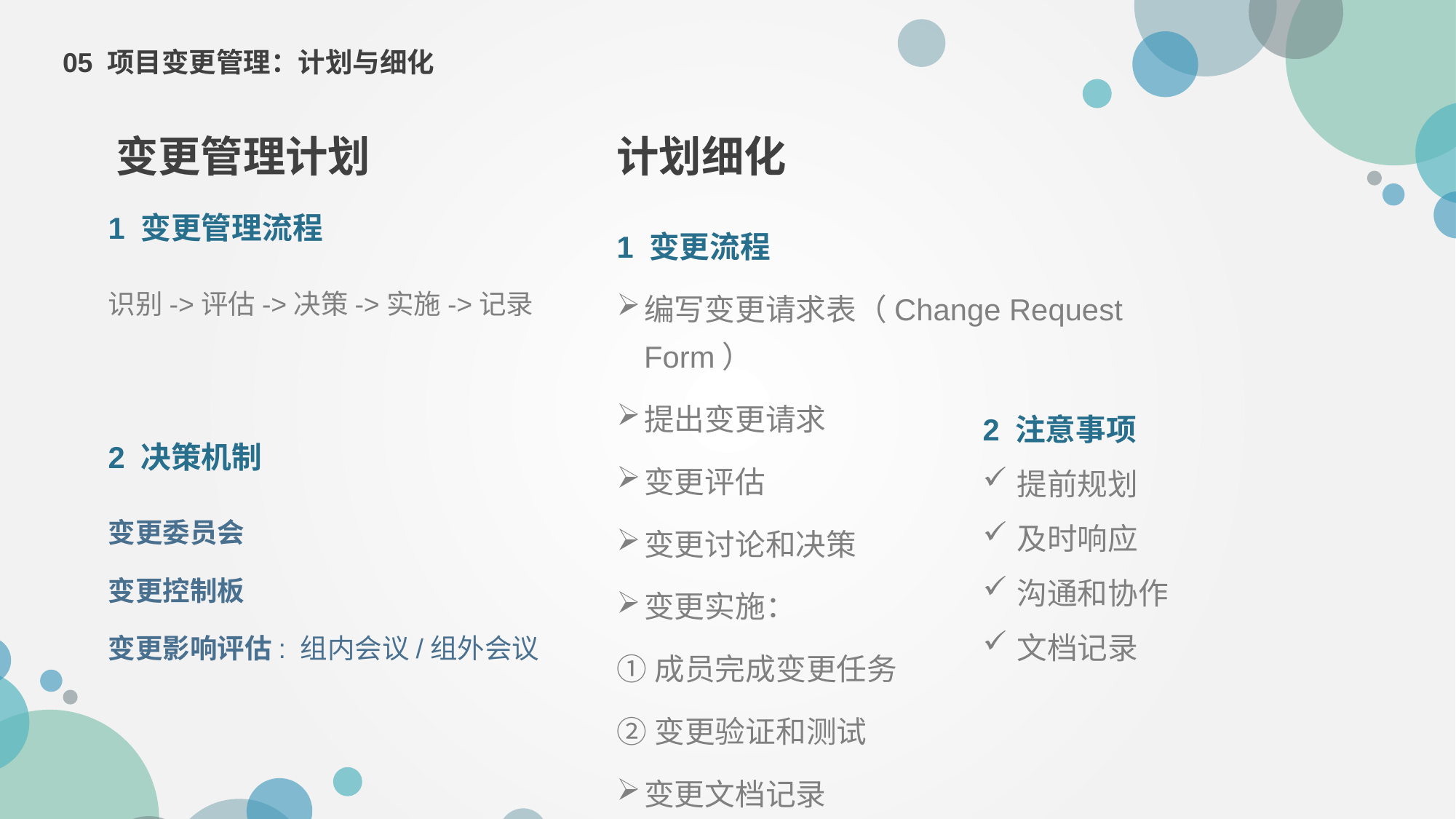

05 项目变更管理：计划与细化
计划细化
变更管理计划
1 变更管理流程
识别->评估->决策->实施->记录

2 决策机制
变更委员会
变更控制板
变更影响评估: 组内会议/组外会议

1 变更流程
编写变更请求表（Change Request Form）
提出变更请求
变更评估
变更讨论和决策
变更实施：
①成员完成变更任务
②变更验证和测试
变更文档记录

2 注意事项
提前规划
及时响应
沟通和协作
文档记录